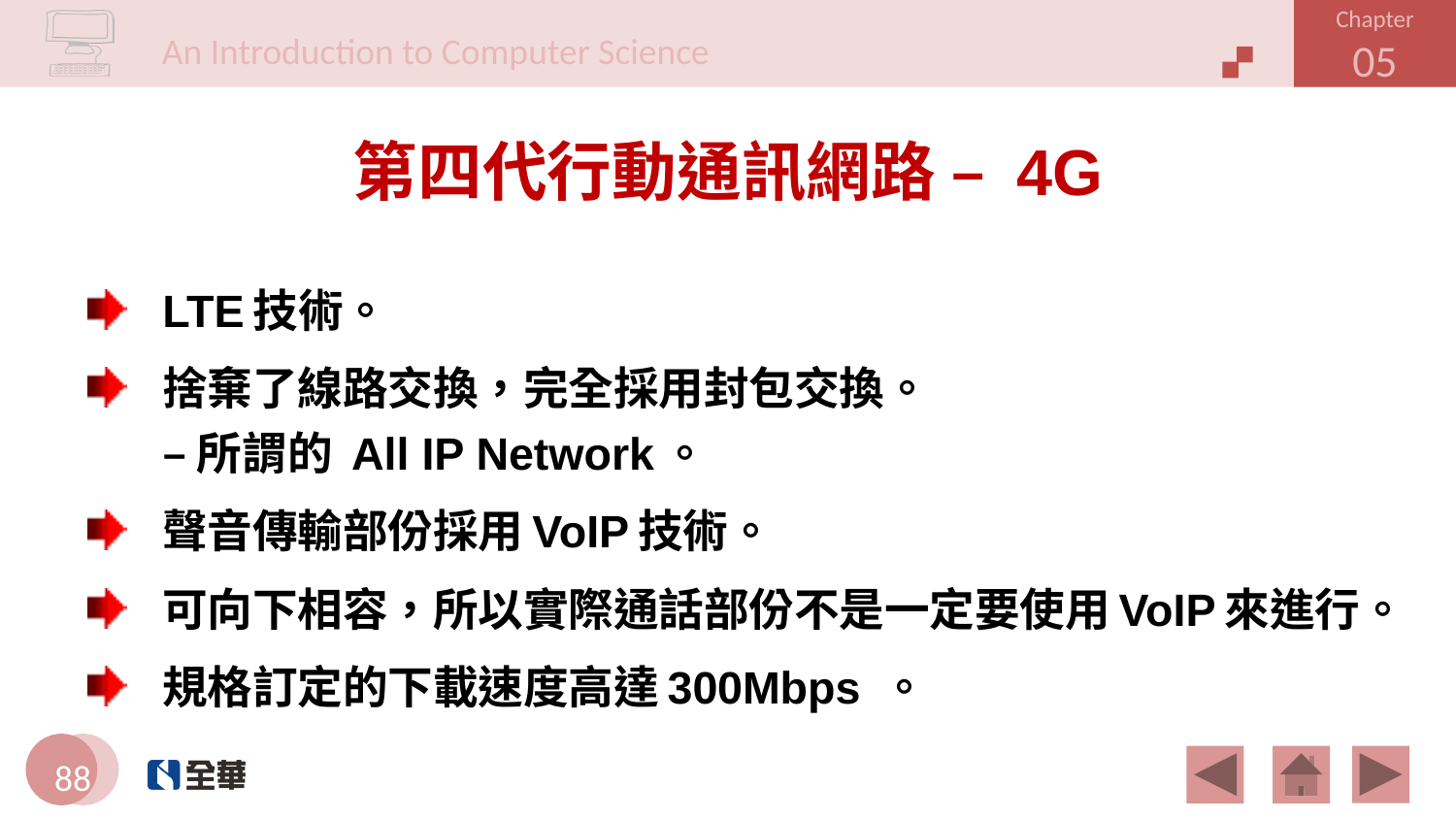

# 第四代行動通訊網路 – 4G
LTE技術。
捨棄了線路交換，完全採用封包交換。
– 所謂的 All IP Network。
聲音傳輸部份採用VoIP技術。
可向下相容，所以實際通話部份不是一定要使用VoIP來進行。
規格訂定的下載速度高達300Mbps 。